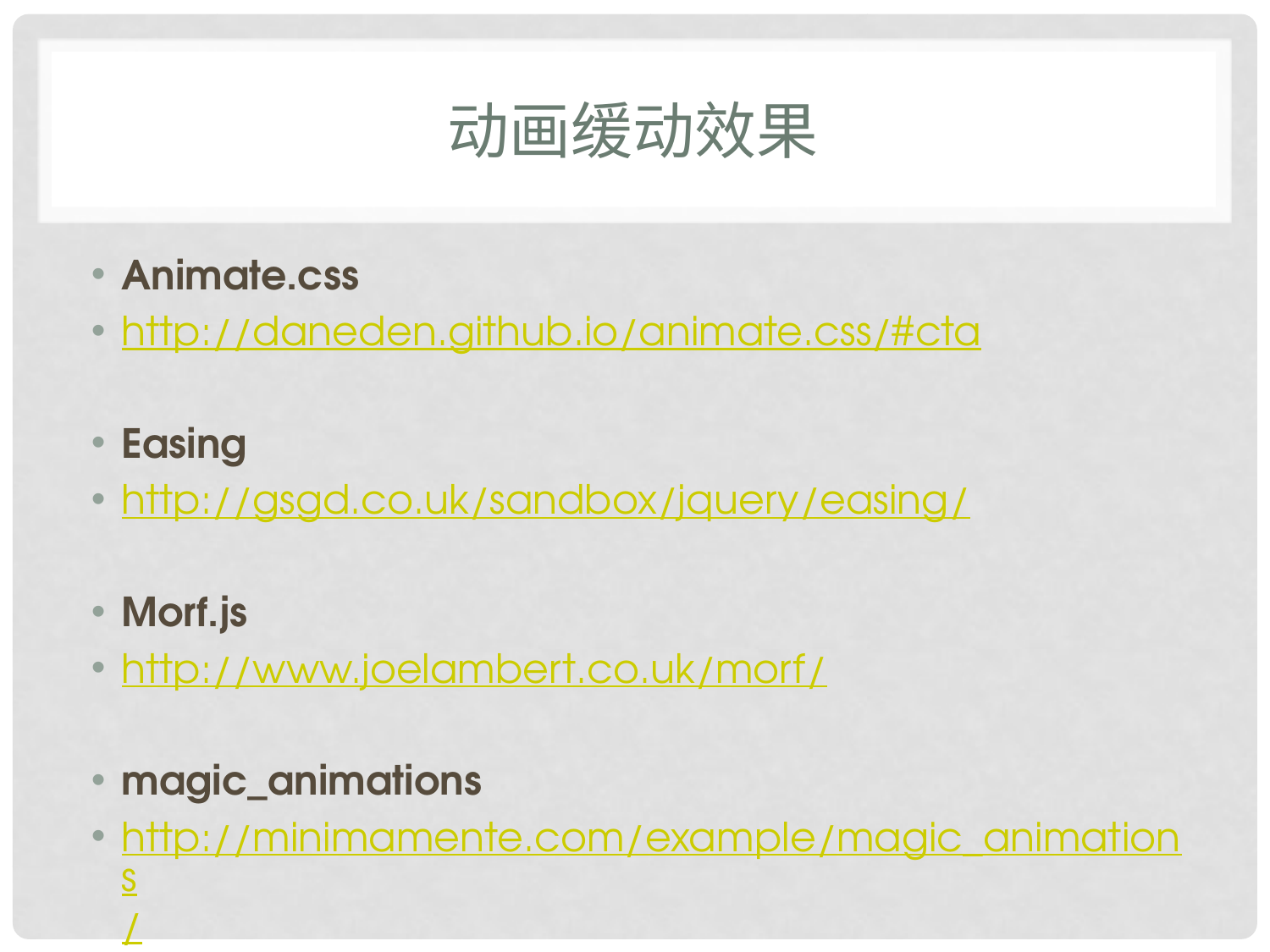

# 动画缓动效果
Animate.css
http://daneden.github.io/animate.css/#cta

Easing
http://gsgd.co.uk/sandbox/jquery/easing/

Morf.js
http://www.joelambert.co.uk/morf/

magic_animations
http://minimamente.com/example/magic_animations/